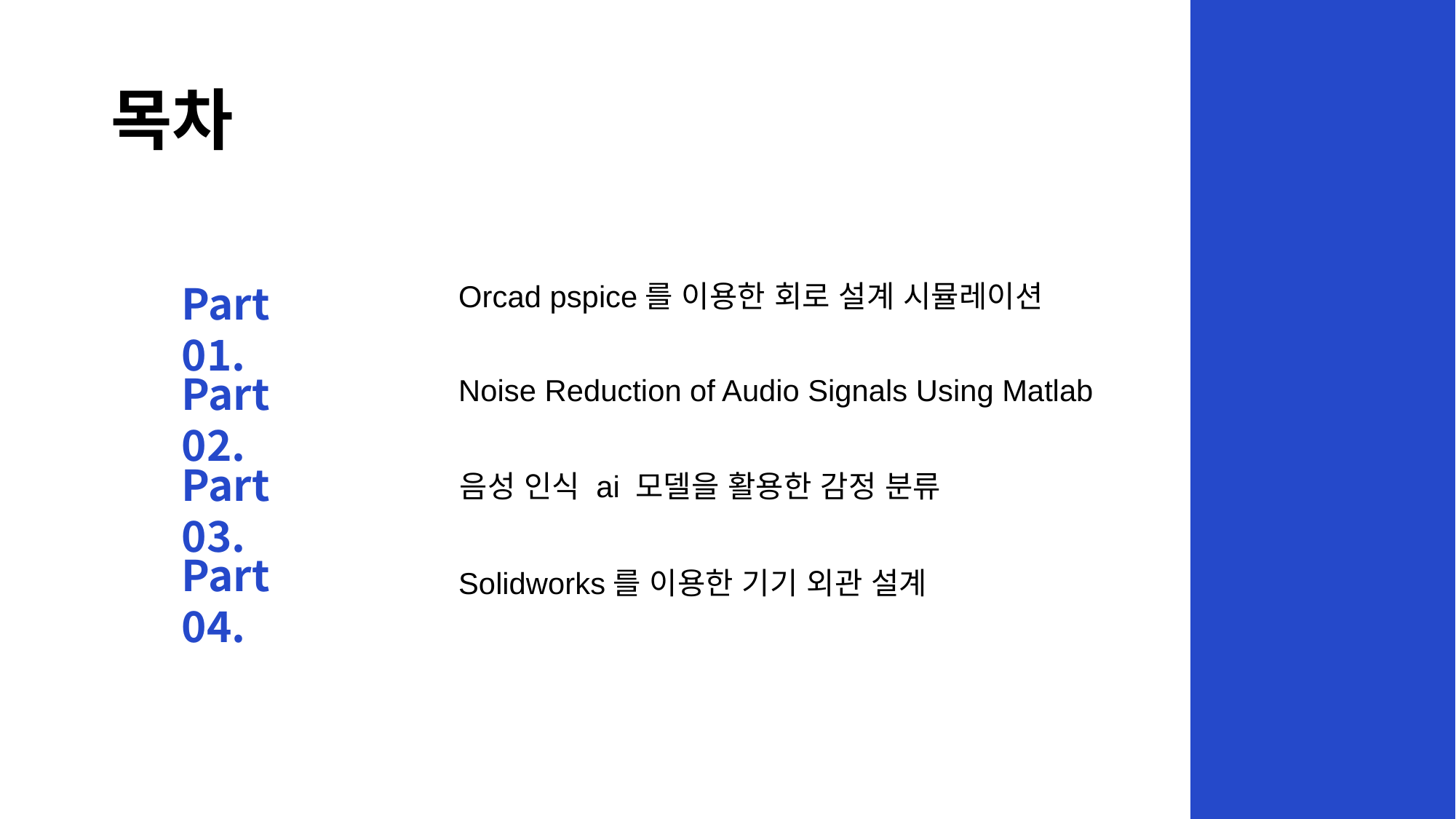

# 목차
Part 01.
Orcad pspice를 이용한 회로 설계 시뮬레이션
Part 02.
Noise Reduction of Audio Signals Using Matlab
Part 03.
음성 인식 ai 모델을 활용한 감정 분류
Part 04.
Solidworks를 이용한 기기 외관 설계